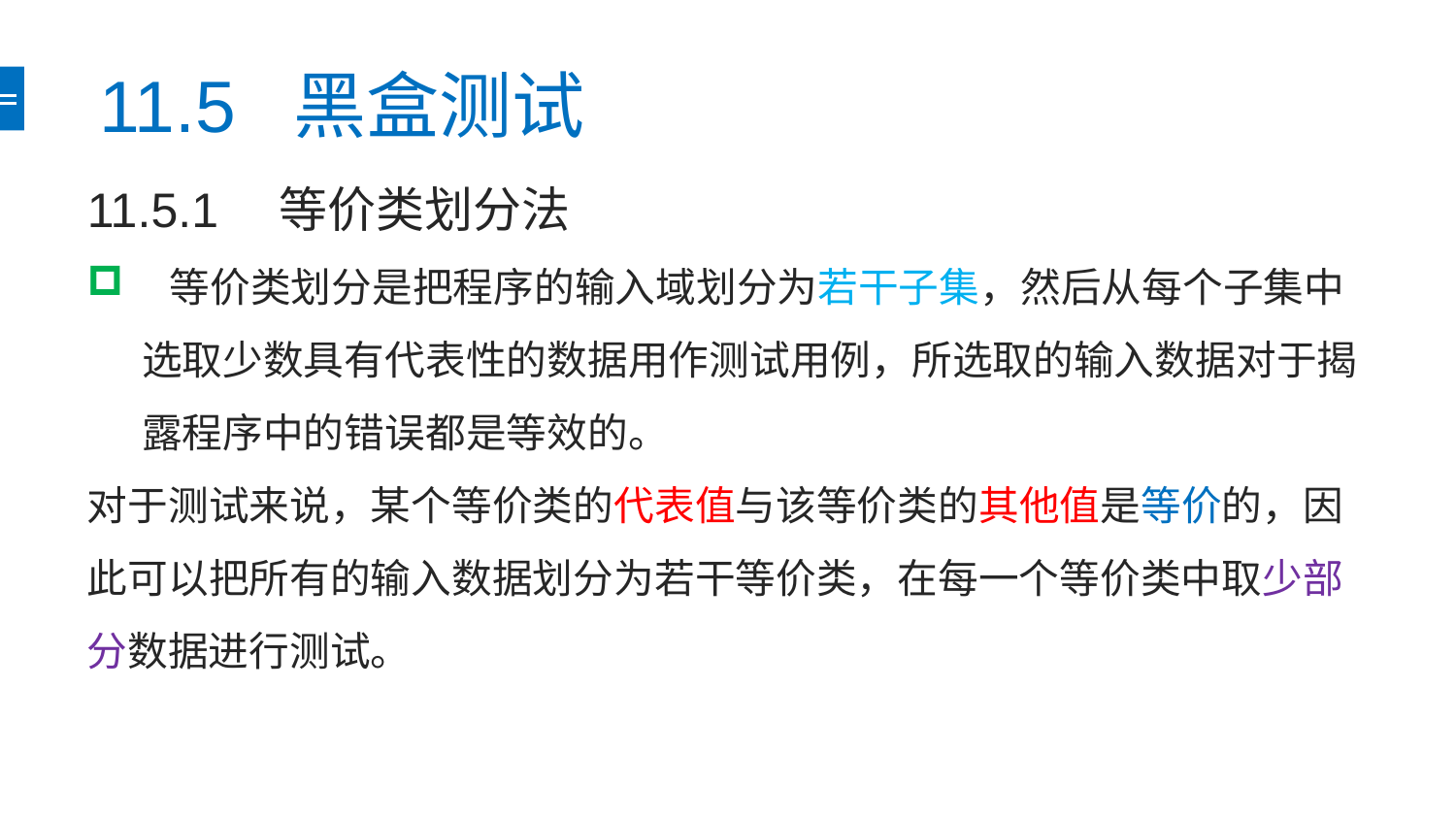

# 11.5  黑盒测试
11.5.1　等价类划分法
  等价类划分是把程序的输入域划分为若干子集，然后从每个子集中选取少数具有代表性的数据用作测试用例，所选取的输入数据对于揭露程序中的错误都是等效的。
对于测试来说，某个等价类的代表值与该等价类的其他值是等价的，因此可以把所有的输入数据划分为若干等价类，在每一个等价类中取少部分数据进行测试。